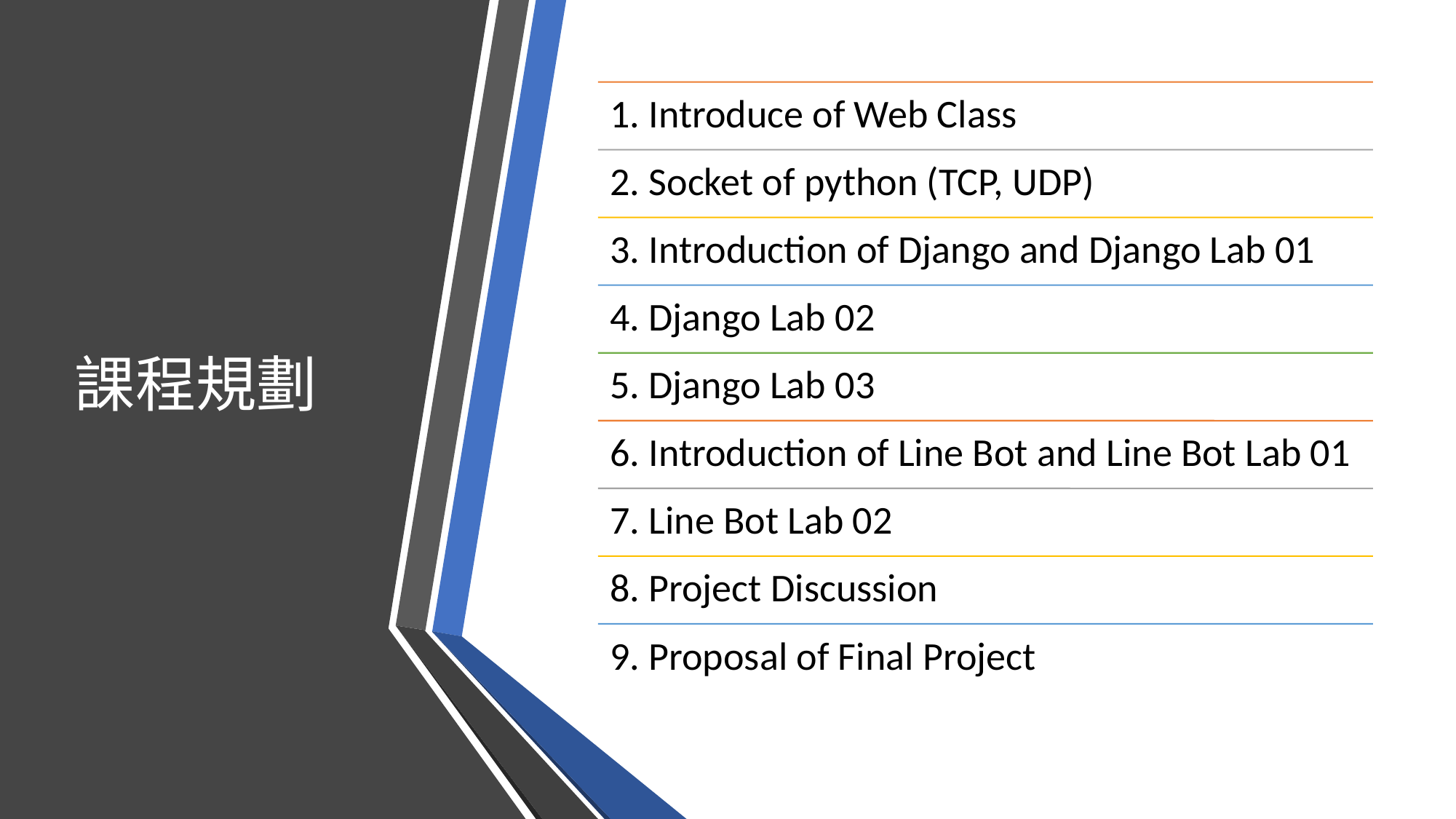

# 課程規劃
1. Introduce of Web Class
2. Socket of python (TCP, UDP)
3. Introduction of Django and Django Lab 01
4. Django Lab 02
5. Django Lab 03
6. Introduction of Line Bot and Line Bot Lab 01
7. Line Bot Lab 02
8. Project Discussion
9. Proposal of Final Project